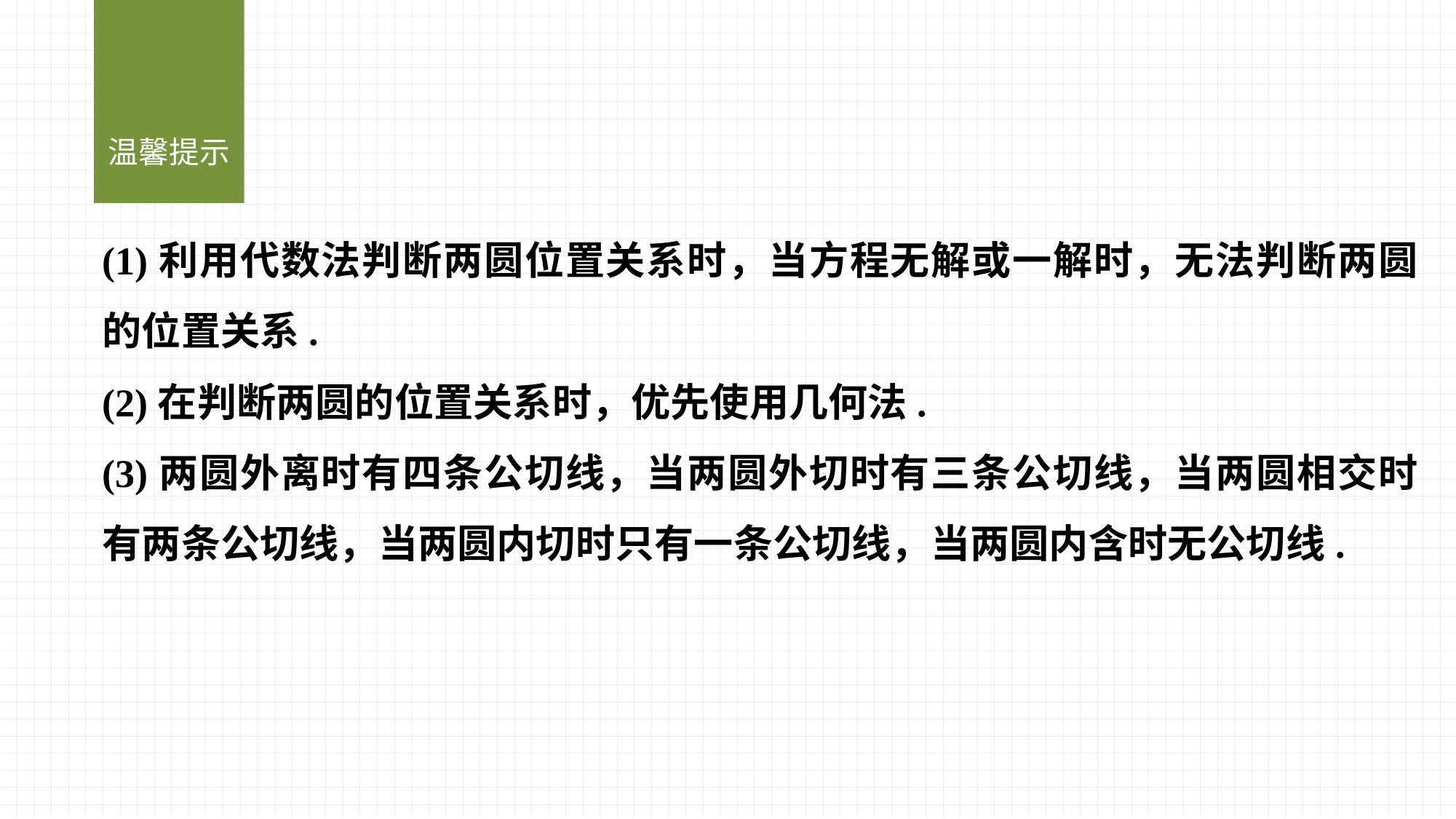

温馨提示
(1)利用代数法判断两圆位置关系时，当方程无解或一解时，无法判断两圆的位置关系.
(2)在判断两圆的位置关系时，优先使用几何法.
(3)两圆外离时有四条公切线，当两圆外切时有三条公切线，当两圆相交时有两条公切线，当两圆内切时只有一条公切线，当两圆内含时无公切线.